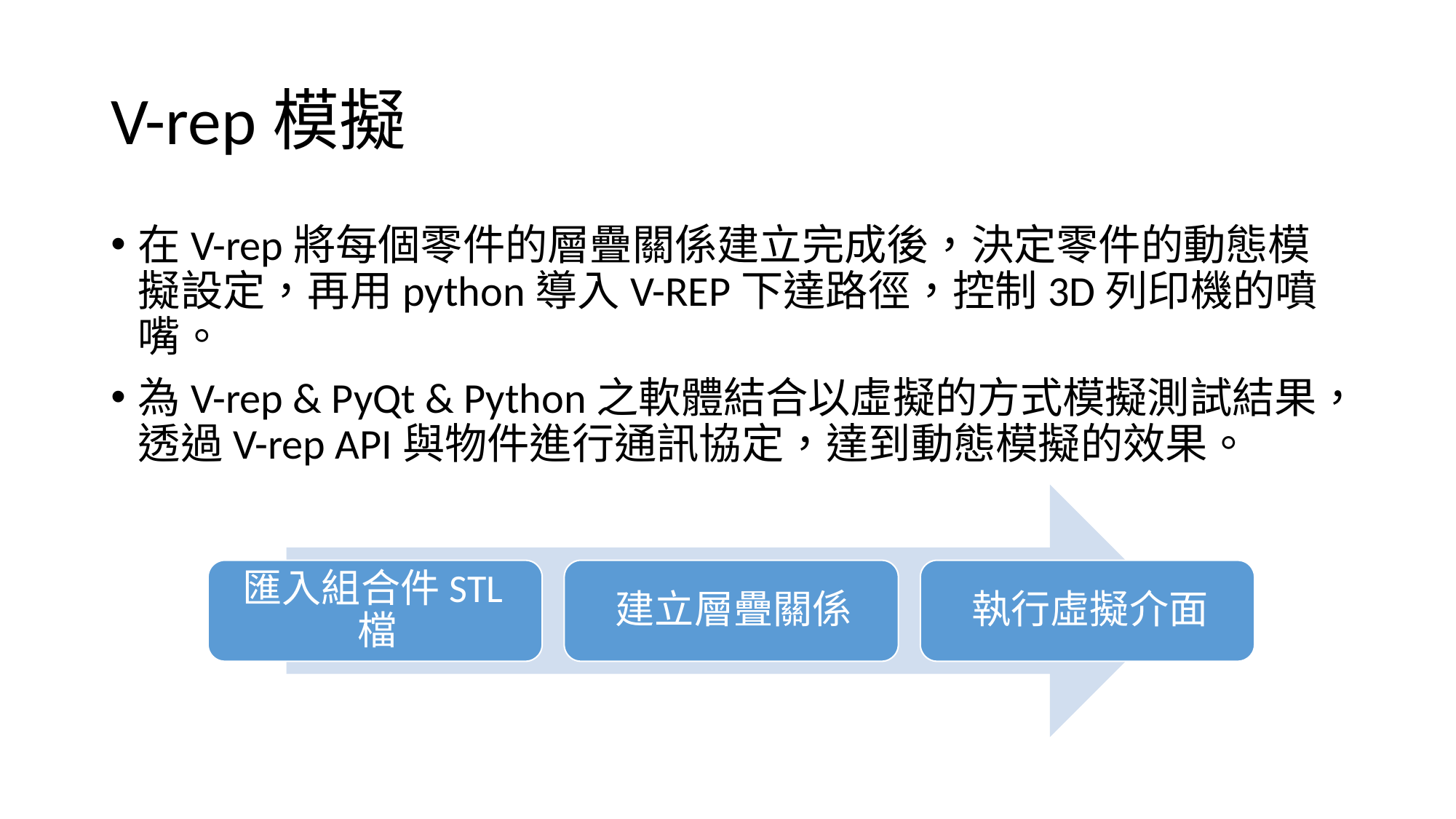

# V-rep模擬
在V-rep將每個零件的層疊關係建立完成後，決定零件的動態模擬設定，再用python導入V-REP下達路徑，控制3D列印機的噴嘴。
為V-rep & PyQt & Python之軟體結合以虛擬的方式模擬測試結果，透過V-rep API與物件進行通訊協定，達到動態模擬的效果。

匯入組合件STL檔
建立層疊關係
執行虛擬介面